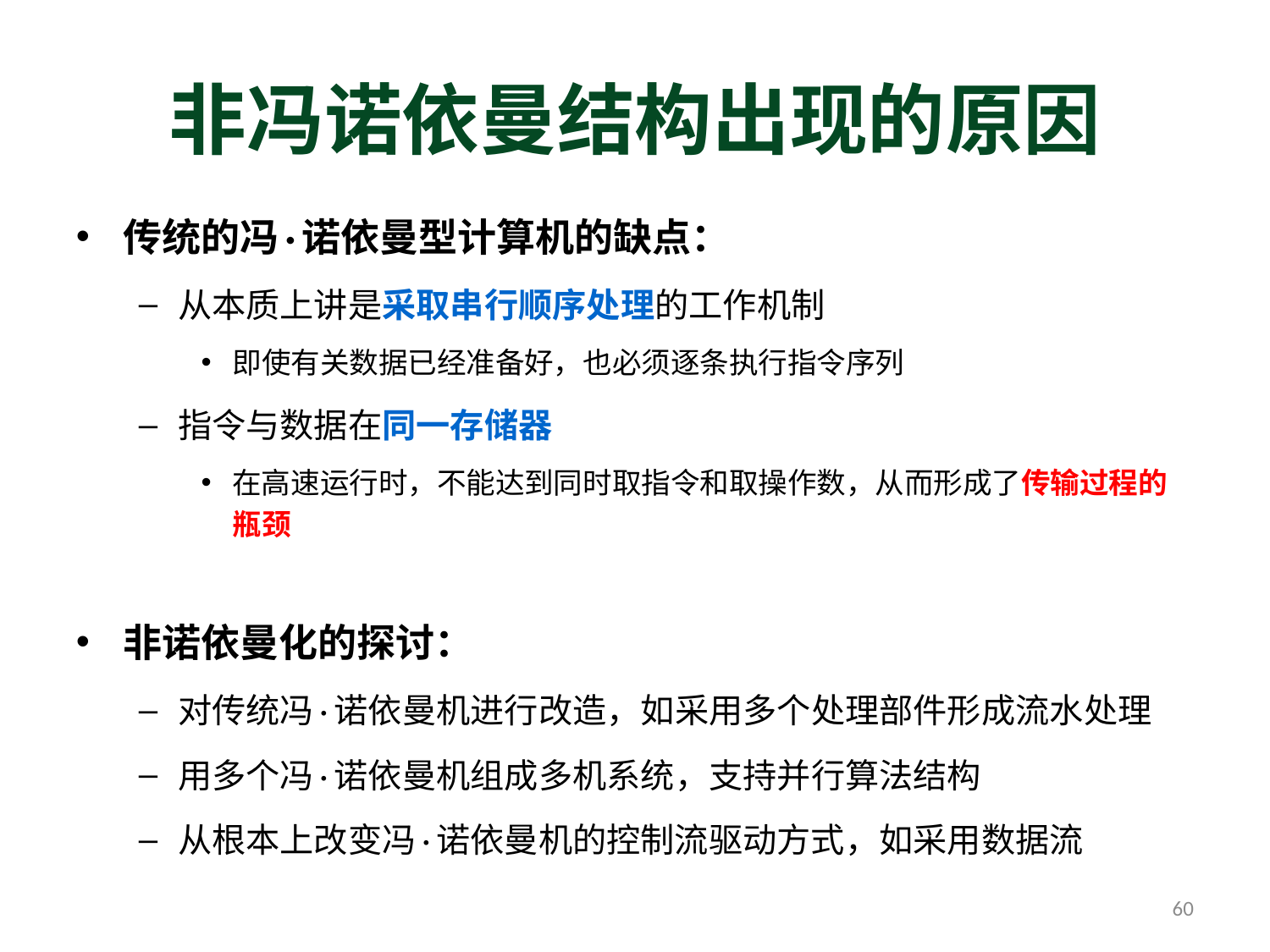

# 非冯诺依曼结构出现的原因
传统的冯·诺依曼型计算机的缺点：
从本质上讲是采取串行顺序处理的工作机制
即使有关数据已经准备好，也必须逐条执行指令序列
指令与数据在同一存储器
在高速运行时，不能达到同时取指令和取操作数，从而形成了传输过程的瓶颈

非诺依曼化的探讨：
对传统冯·诺依曼机进行改造，如采用多个处理部件形成流水处理
用多个冯·诺依曼机组成多机系统，支持并行算法结构
从根本上改变冯·诺依曼机的控制流驱动方式，如采用数据流
60